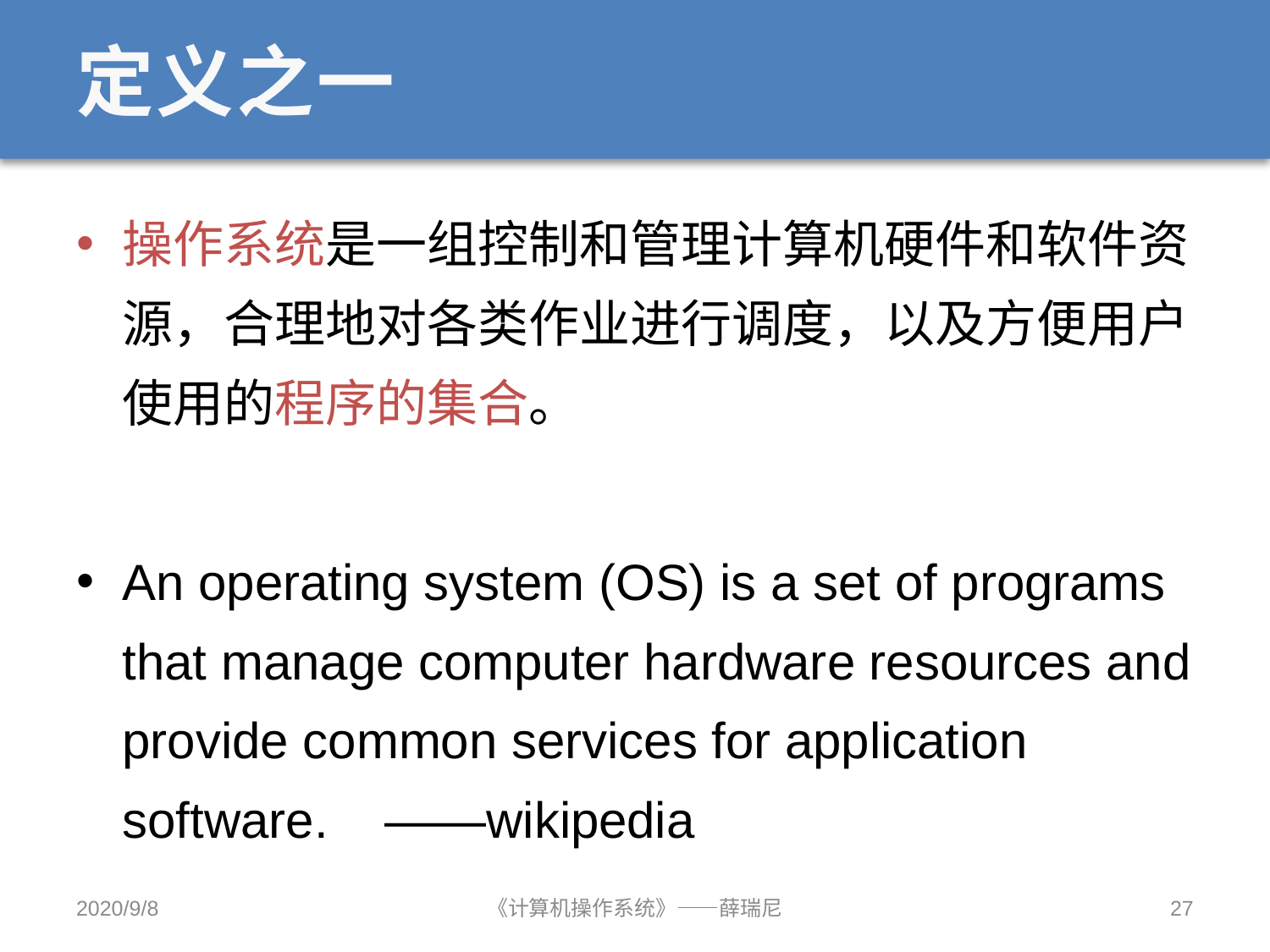

# 定义之一
操作系统是一组控制和管理计算机硬件和软件资源，合理地对各类作业进行调度，以及方便用户使用的程序的集合。

An operating system (OS) is a set of programs that manage computer hardware resources and provide common services for application software.    ——wikipedia
2020/9/8
《计算机操作系统》——薛瑞尼
27